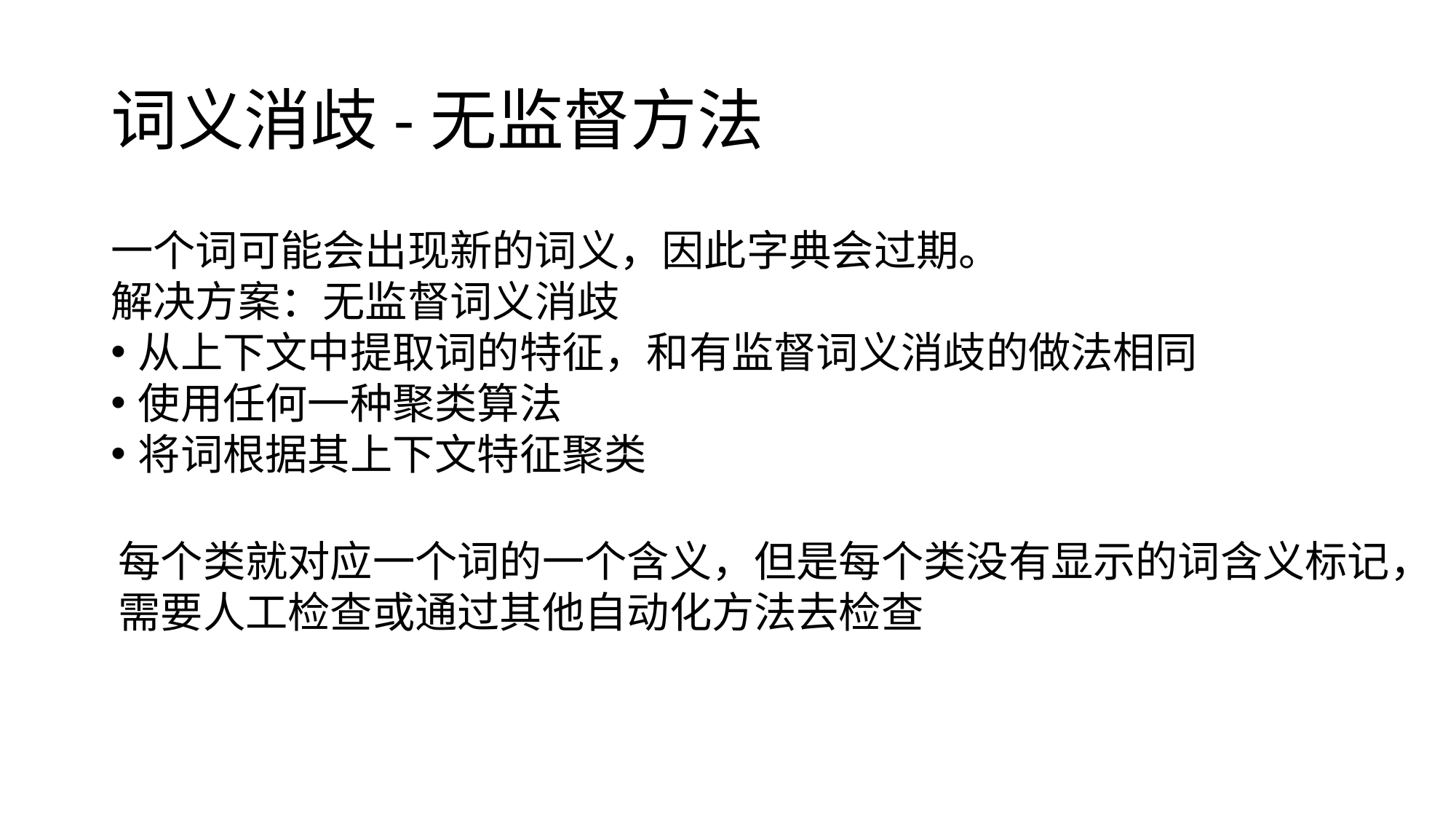

# 词义消歧-无监督方法
一个词可能会出现新的词义，因此字典会过期。
解决方案：无监督词义消歧
从上下文中提取词的特征，和有监督词义消歧的做法相同
使用任何一种聚类算法
将词根据其上下文特征聚类

每个类就对应一个词的一个含义，但是每个类没有显示的词含义标记，
需要人工检查或通过其他自动化方法去检查